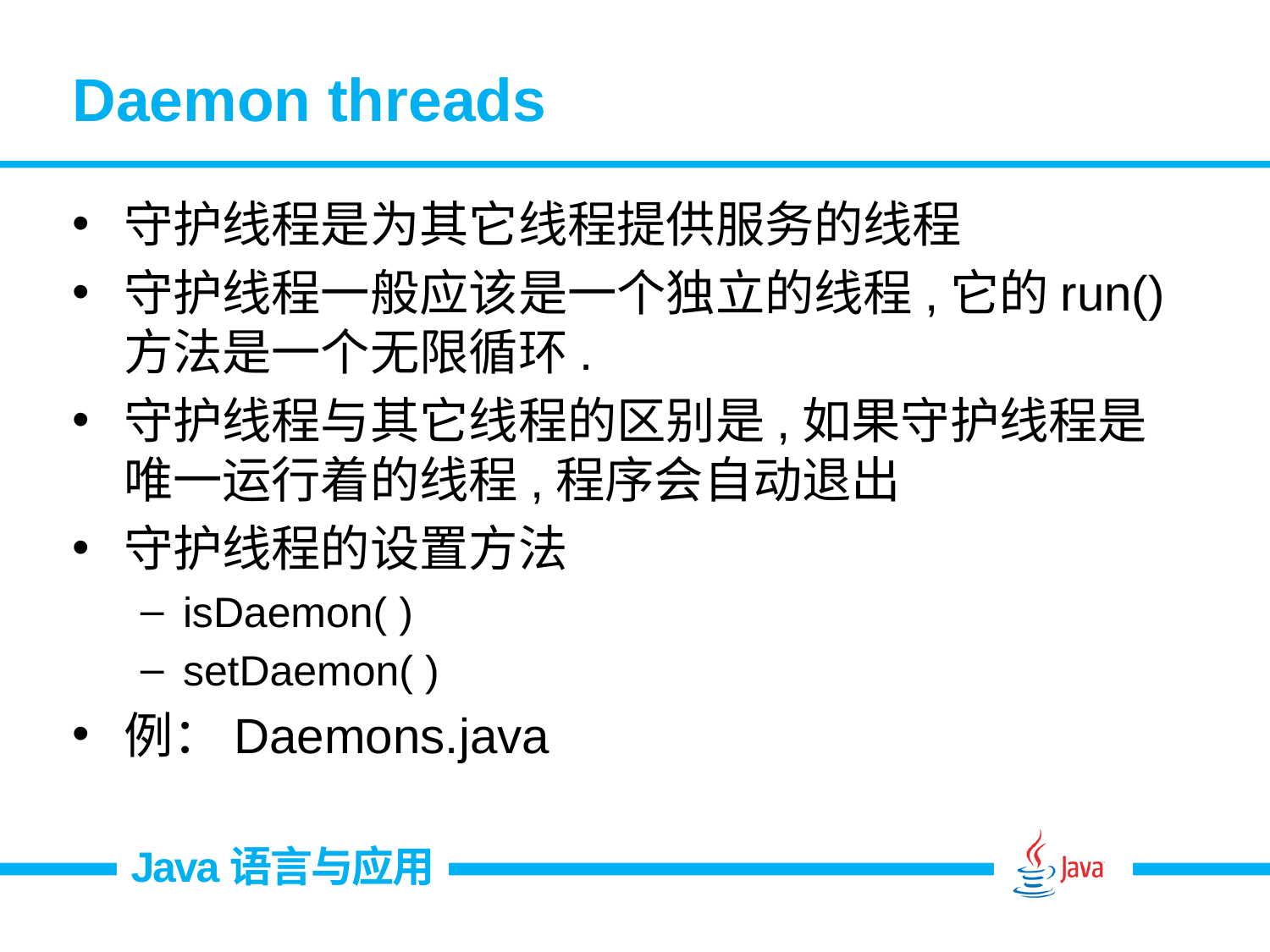

# Daemon threads
守护线程是为其它线程提供服务的线程
守护线程一般应该是一个独立的线程,它的run()方法是一个无限循环.
守护线程与其它线程的区别是,如果守护线程是唯一运行着的线程,程序会自动退出
守护线程的设置方法
isDaemon( )
setDaemon( )
例：Daemons.java